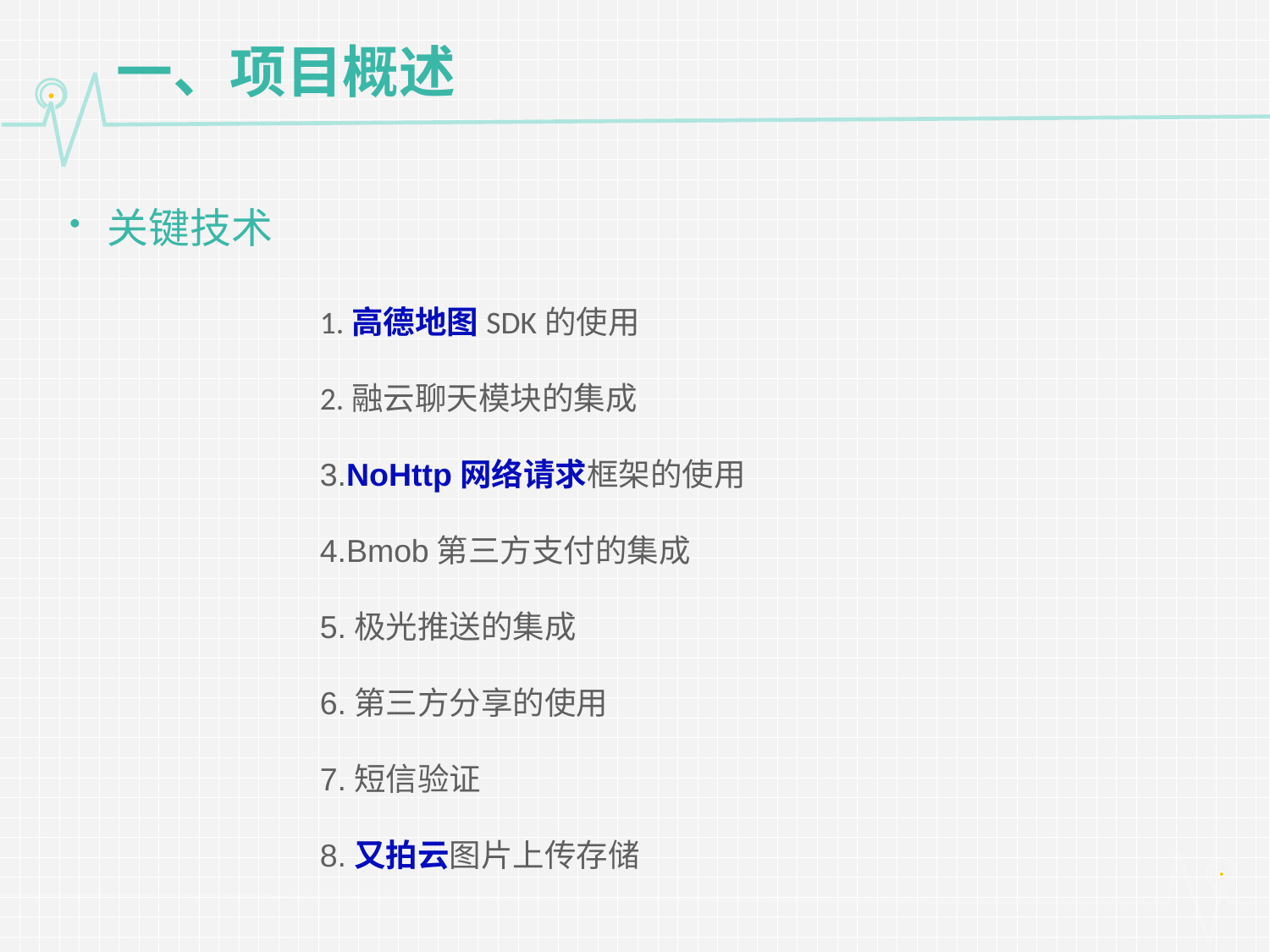

# 一、项目概述
关键技术
1.高德地图SDK的使用
2.融云聊天模块的集成
3.NoHttp网络请求框架的使用
4.Bmob第三方支付的集成
5.极光推送的集成
6.第三方分享的使用
7.短信验证
8.又拍云图片上传存储